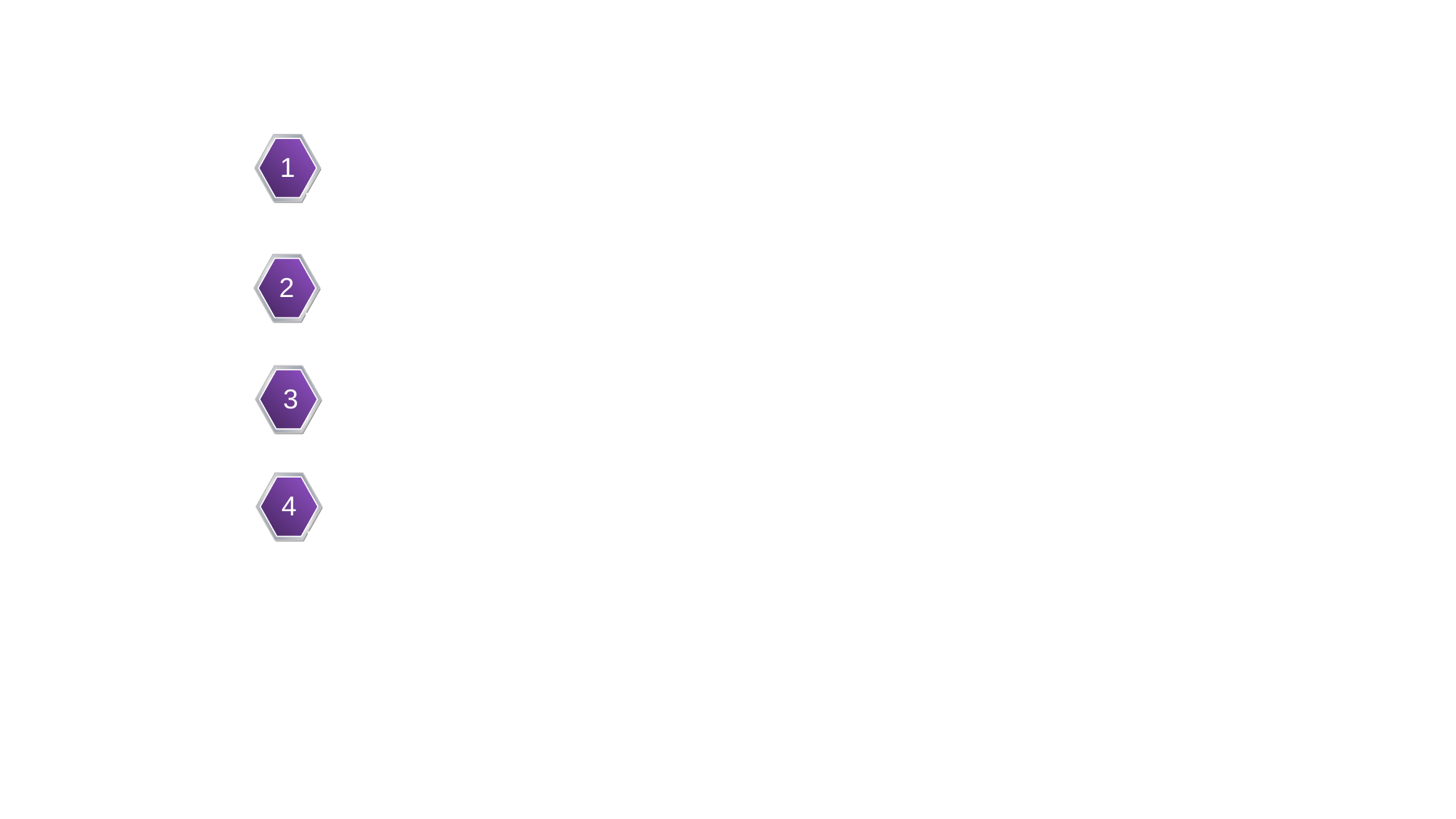

纲要

Spark综述
1

核心技术

2

Spark架构
3

BDAS简介

4